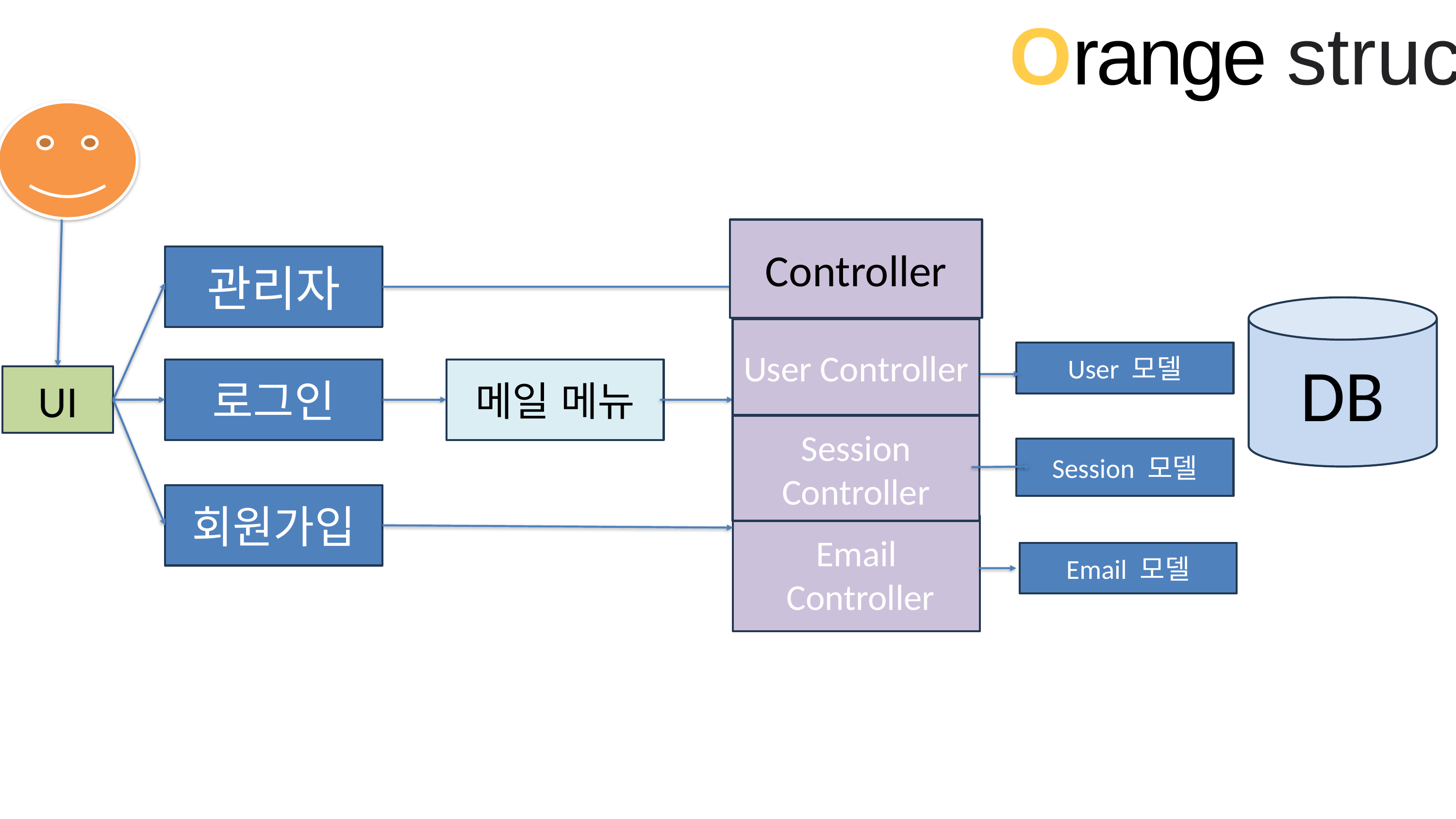

Orange structure

Controller
관리자
DB
User Controller
User 모델
로그인
메일 메뉴
UI
Session Controller
Session 모델
회원가입
Email
 Controller
Email 모델